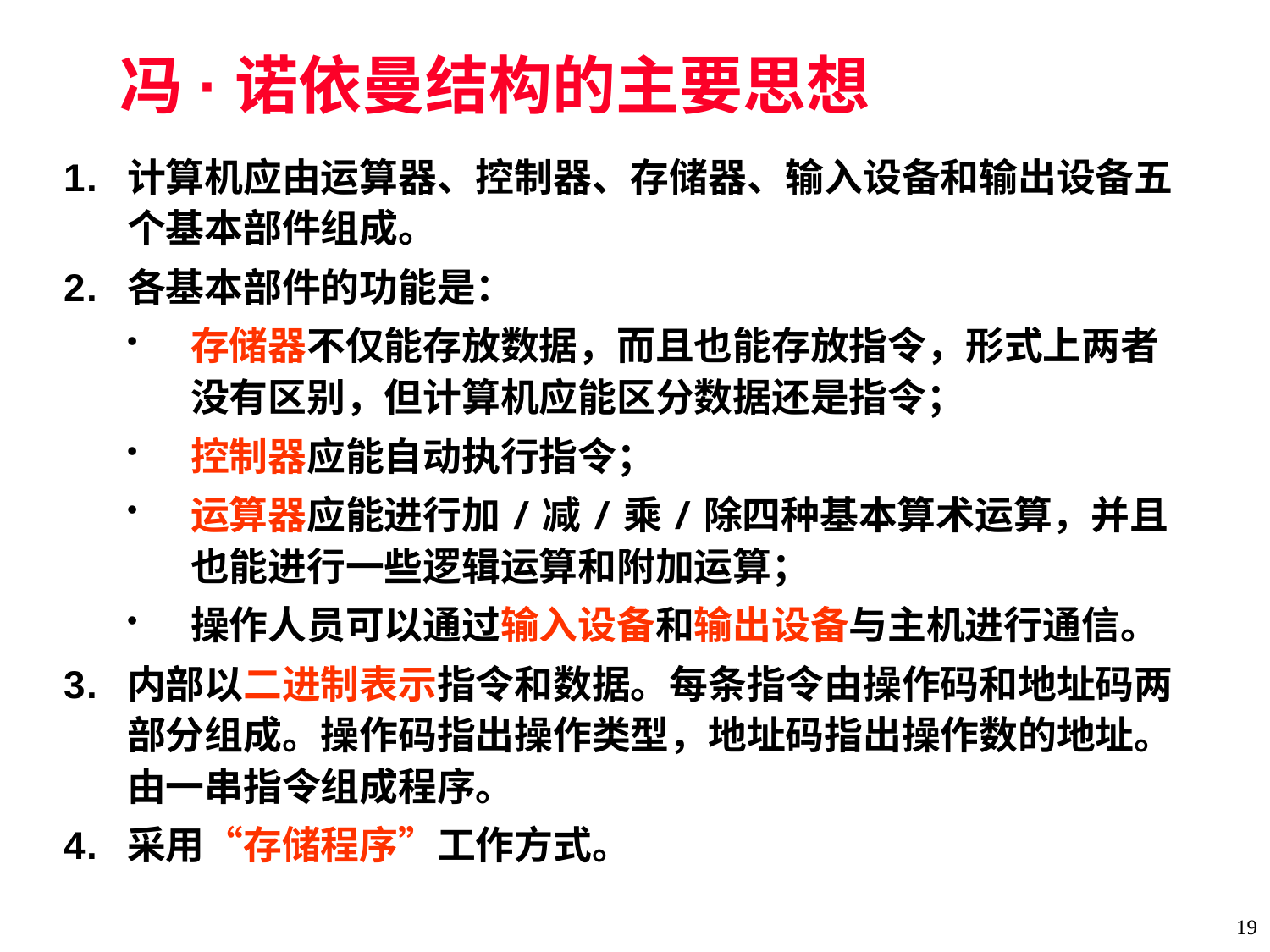

# 冯·诺依曼结构的主要思想
计算机应由运算器、控制器、存储器、输入设备和输出设备五个基本部件组成。
各基本部件的功能是：
存储器不仅能存放数据，而且也能存放指令，形式上两者没有区别，但计算机应能区分数据还是指令；
控制器应能自动执行指令；
运算器应能进行加/减/乘/除四种基本算术运算，并且也能进行一些逻辑运算和附加运算；
操作人员可以通过输入设备和输出设备与主机进行通信。
内部以二进制表示指令和数据。每条指令由操作码和地址码两部分组成。操作码指出操作类型，地址码指出操作数的地址。由一串指令组成程序。
采用“存储程序”工作方式。
19